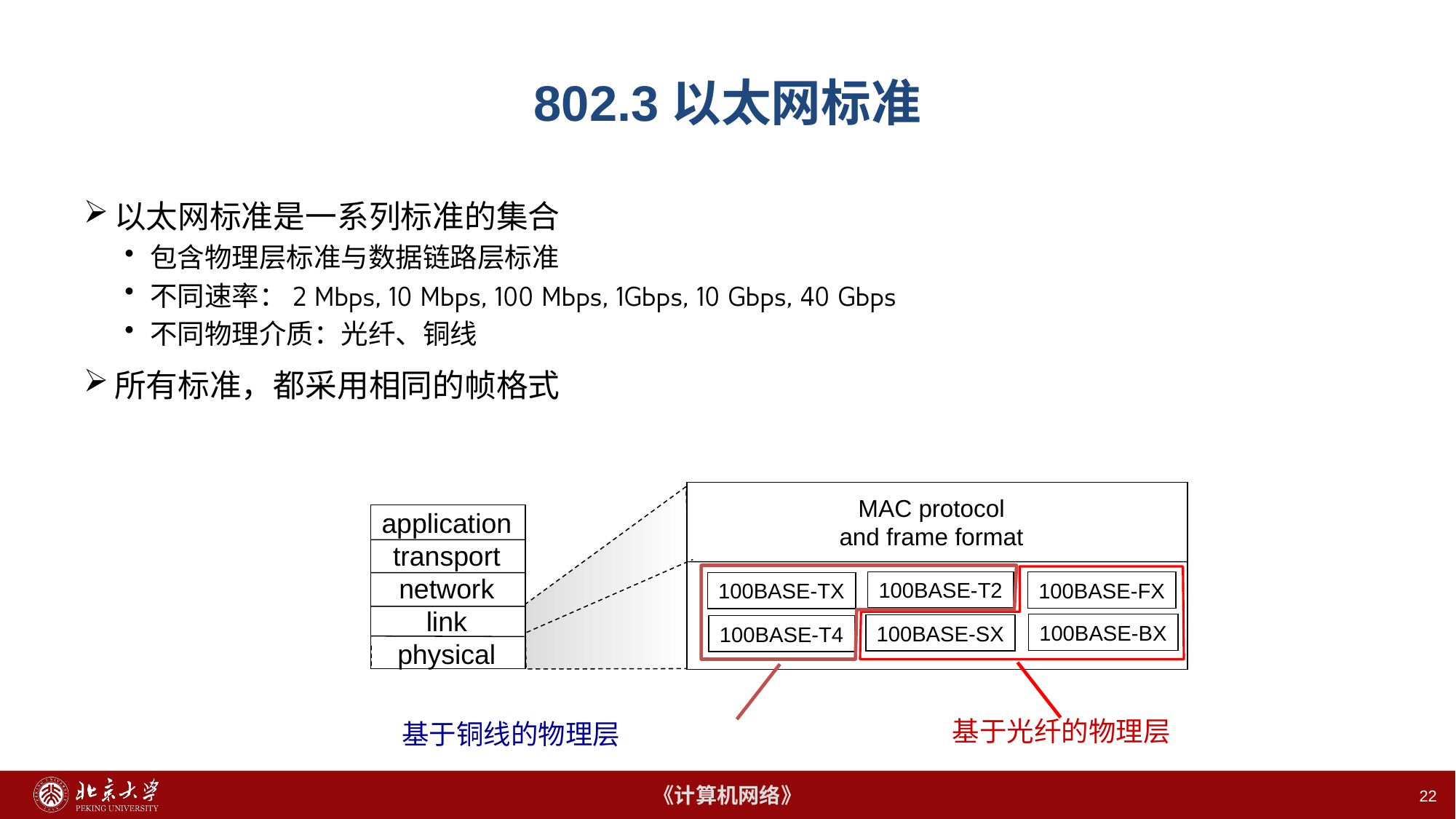

# 802.3以太网标准
以太网标准是一系列标准的集合
包含物理层标准与数据链路层标准
不同速率：2 Mbps, 10 Mbps, 100 Mbps, 1Gbps, 10 Gbps, 40 Gbps
不同物理介质：光纤、铜线
所有标准，都采用相同的帧格式

MAC protocol
and frame format
application
transport
network
link
physical

基于铜线的物理层

基于光纤的物理层
100BASE-T2
100BASE-FX
100BASE-TX
100BASE-BX
100BASE-SX
100BASE-T4
22